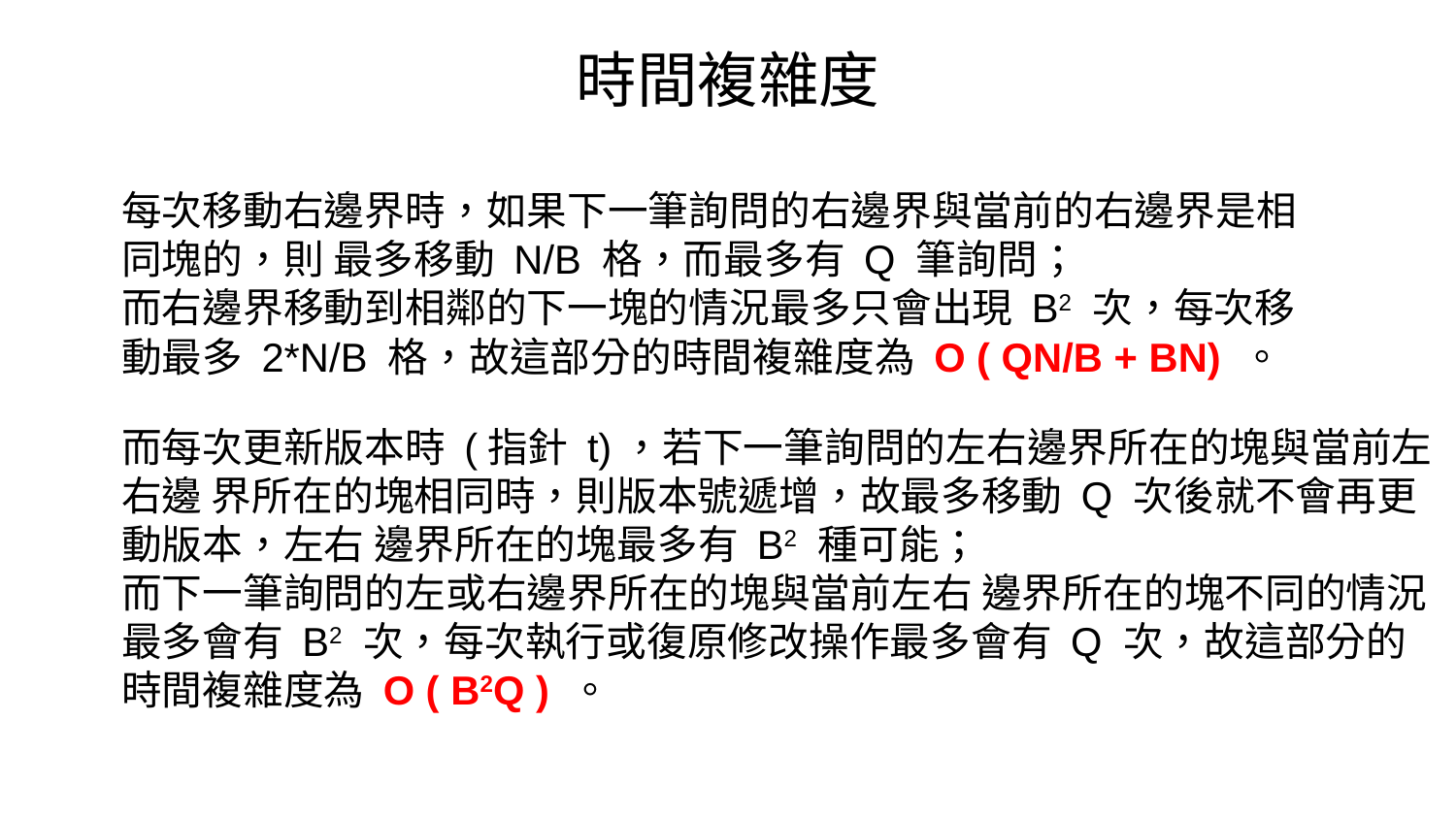

時間複雜度
每次移動右邊界時，如果下⼀筆詢問的右邊界與當前的右邊界是相同塊的，則 最多移動 N/B 格，⽽最多有 Q 筆詢問；
⽽右邊界移動到相鄰的下⼀塊的情況最多只會出現 B2 次，每次移動最多 2*N/B 格，故這部分的時間複雜度為 O ( QN/B + BN) 。
⽽每次更新版本時 (指針 t)，若下⼀筆詢問的左右邊界所在的塊與當前左右邊 界所在的塊相同時，則版本號遞增，故最多移動 Q 次後就不會再更動版本，左右 邊界所在的塊最多有 B2 種可能；
⽽下⼀筆詢問的左或右邊界所在的塊與當前左右 邊界所在的塊不同的情況最多會有 B2 次，每次執⾏或復原修改操作最多會有 Q 次，故這部分的時間複雜度為 O ( B2Q ) 。